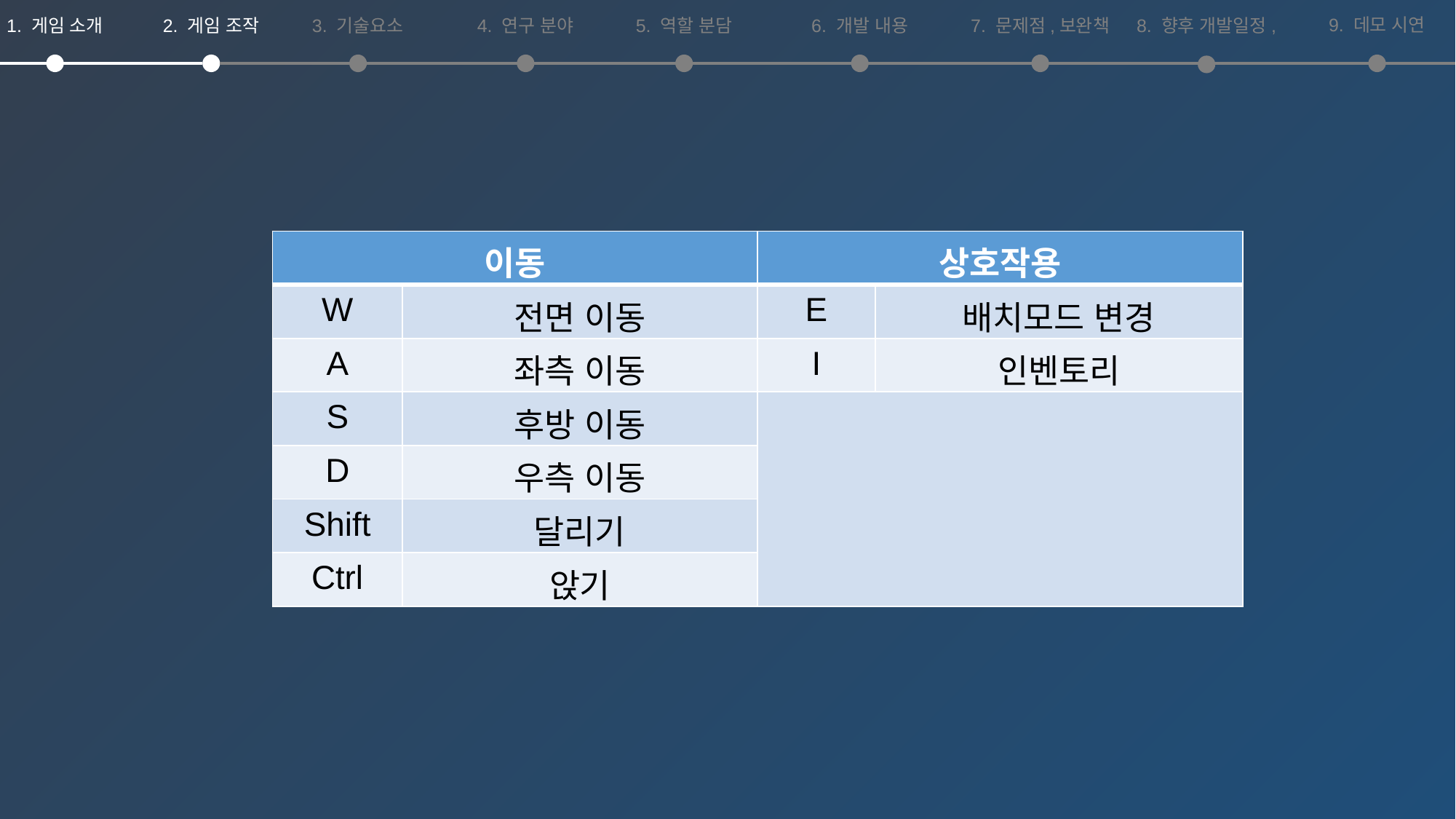

9. 데모 시연

1. 게임 소개

2. 게임 조작

3. 기술요소

4. 연구 분야

5. 역할 분담

6. 개발 내용

7. 문제점,보완책

8. 향후 개발일정,

| 이동 |  | 상호작용 |  |
| --- | --- | --- | --- |
| W | 전면 이동 | E | 배치모드 변경 |
| A | 좌측 이동 | I | 인벤토리 |
| S | 후방 이동 |  |  |
| D | 우측 이동 |  |  |
| Shift | 달리기 |  |  |
| Ctrl | 앉기 |  |  |